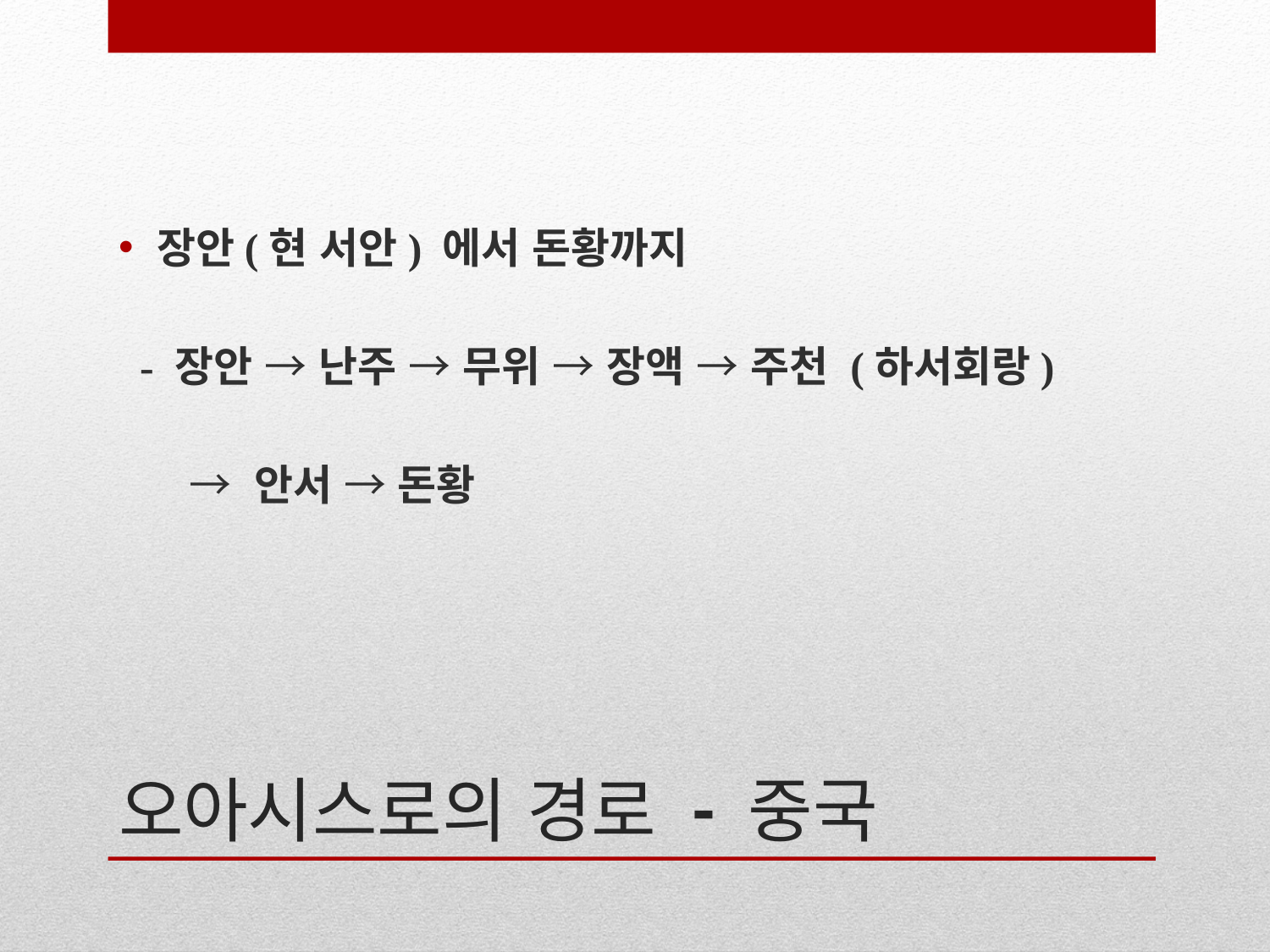

장안(현 서안) 에서 돈황까지

  - 장안 → 난주 → 무위 → 장액 → 주천 (하서회랑)

      → 안서 → 돈황
# 오아시스로의 경로 - 중국